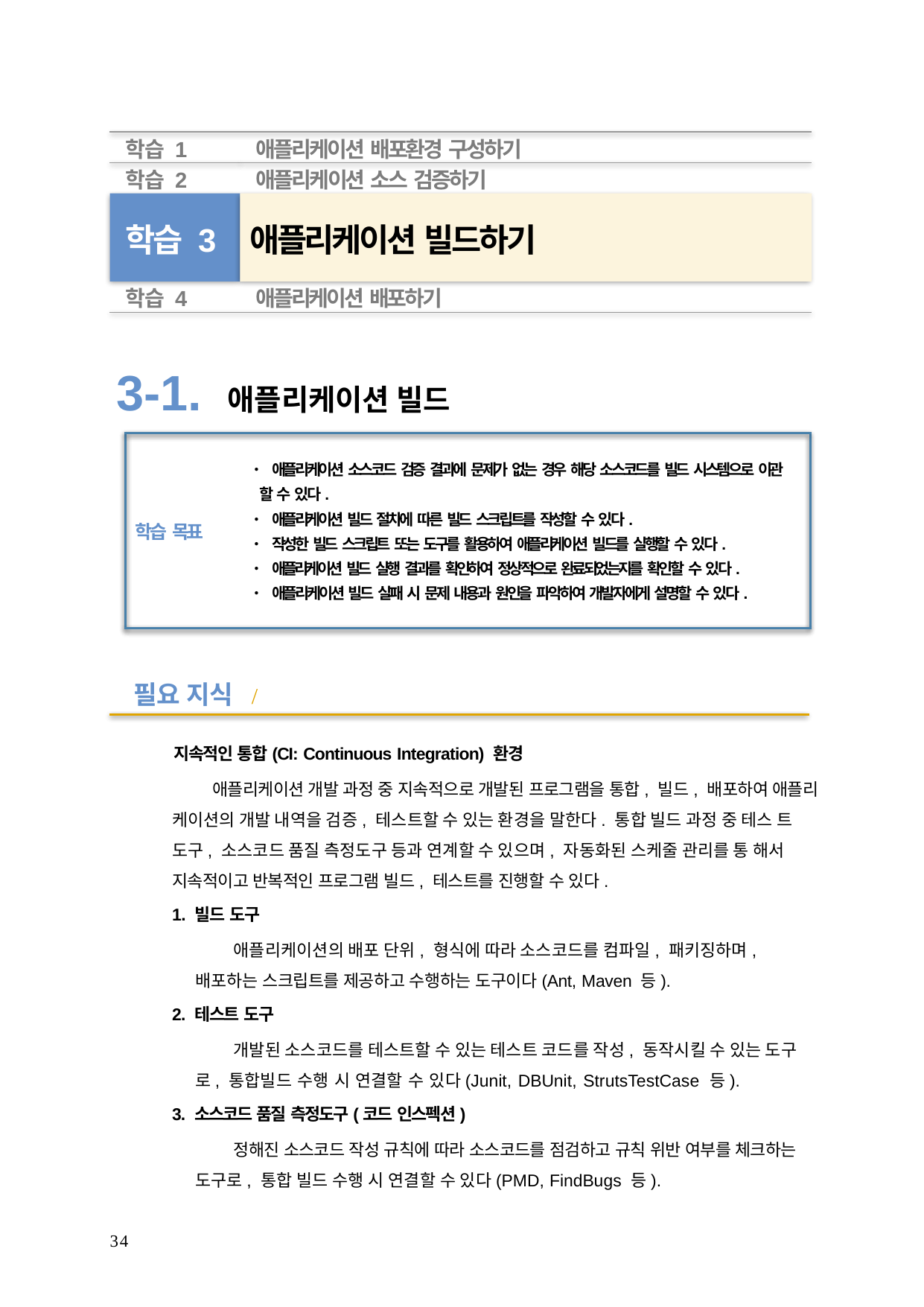

학습 1	애플리케이션 배포환경 구성하기

학습 2	애플리케이션 소스 검증하기

학습 3   애플리케이션 빌드하기
학습 4	애플리케이션 배포하기

3-1. 애플리케이션 빌드

• 애플리케이션 소스코드 검증 결과에 문제가 없는 경우 해당 소스코드를 빌드 시스템으로 이관

할 수 있다.

• 애플리케이션 빌드 절차에 따른 빌드 스크립트를 작성할 수 있다.

• 작성한 빌드 스크립트 또는 도구를 활용하여 애플리케이션 빌드를 실행할 수 있다.

• 애플리케이션 빌드 실행 결과를 확인하여 정상적으로 완료되었는지를 확인할 수 있다.
• 애플리케이션 빌드 실패 시 문제 내용과 원인을 파악하여 개발자에게 설명할 수 있다.
학습 목표

필요 지식   /

지속적인 통합(CI: Continuous Integration) 환경
애플리케이션 개발 과정 중 지속적으로 개발된 프로그램을 통합, 빌드, 배포하여 애플리 케이션의 개발 내역을 검증, 테스트할 수 있는 환경을 말한다. 통합 빌드 과정 중 테스 트 도구, 소스코드 품질 측정도구 등과 연계할 수 있으며, 자동화된 스케줄 관리를 통 해서 지속적이고 반복적인 프로그램 빌드, 테스트를 진행할 수 있다.

1. 빌드 도구
애플리케이션의 배포 단위, 형식에 따라 소스코드를 컴파일, 패키징하며, 배포하는 스크립트를 제공하고 수행하는 도구이다(Ant, Maven 등).

2. 테스트 도구
개발된 소스코드를 테스트할 수 있는 테스트 코드를 작성, 동작시킬 수 있는 도구로, 통합빌드 수행 시 연결할 수 있다(Junit, DBUnit, StrutsTestCase 등).

3. 소스코드 품질 측정도구(코드 인스펙션)
정해진 소스코드 작성 규칙에 따라 소스코드를 점검하고 규칙 위반 여부를 체크하는 도구로, 통합 빌드 수행 시 연결할 수 있다(PMD, FindBugs 등).

34